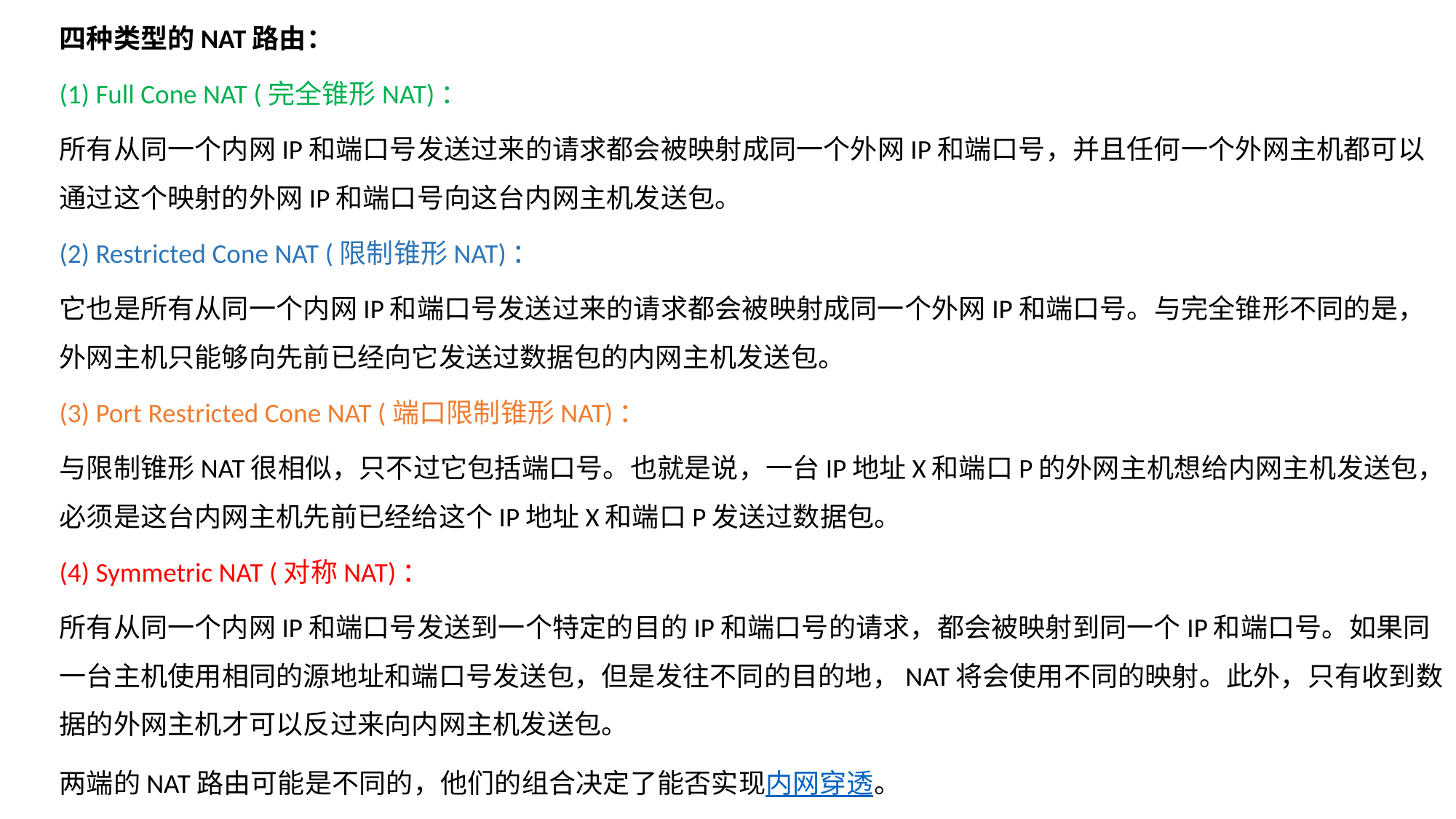

四种类型的NAT路由：
(1) Full Cone NAT (完全锥形NAT)：
	所有从同一个内网IP和端口号发送过来的请求都会被映射成同一个外网IP和端口号，并且任何一个外网主机都可以通过这个映射的外网IP和端口号向这台内网主机发送包。
(2) Restricted Cone NAT (限制锥形NAT)：
	它也是所有从同一个内网IP和端口号发送过来的请求都会被映射成同一个外网IP和端口号。与完全锥形不同的是，外网主机只能够向先前已经向它发送过数据包的内网主机发送包。
(3) Port Restricted Cone NAT (端口限制锥形NAT)：
	与限制锥形NAT很相似，只不过它包括端口号。也就是说，一台IP地址X和端口P的外网主机想给内网主机发送包，必须是这台内网主机先前已经给这个IP地址X和端口P发送过数据包。
(4) Symmetric NAT (对称NAT)：
	所有从同一个内网IP和端口号发送到一个特定的目的IP和端口号的请求，都会被映射到同一个IP和端口号。如果同一台主机使用相同的源地址和端口号发送包，但是发往不同的目的地，NAT将会使用不同的映射。此外，只有收到数据的外网主机才可以反过来向内网主机发送包。
	两端的NAT路由可能是不同的，他们的组合决定了能否实现内网穿透。